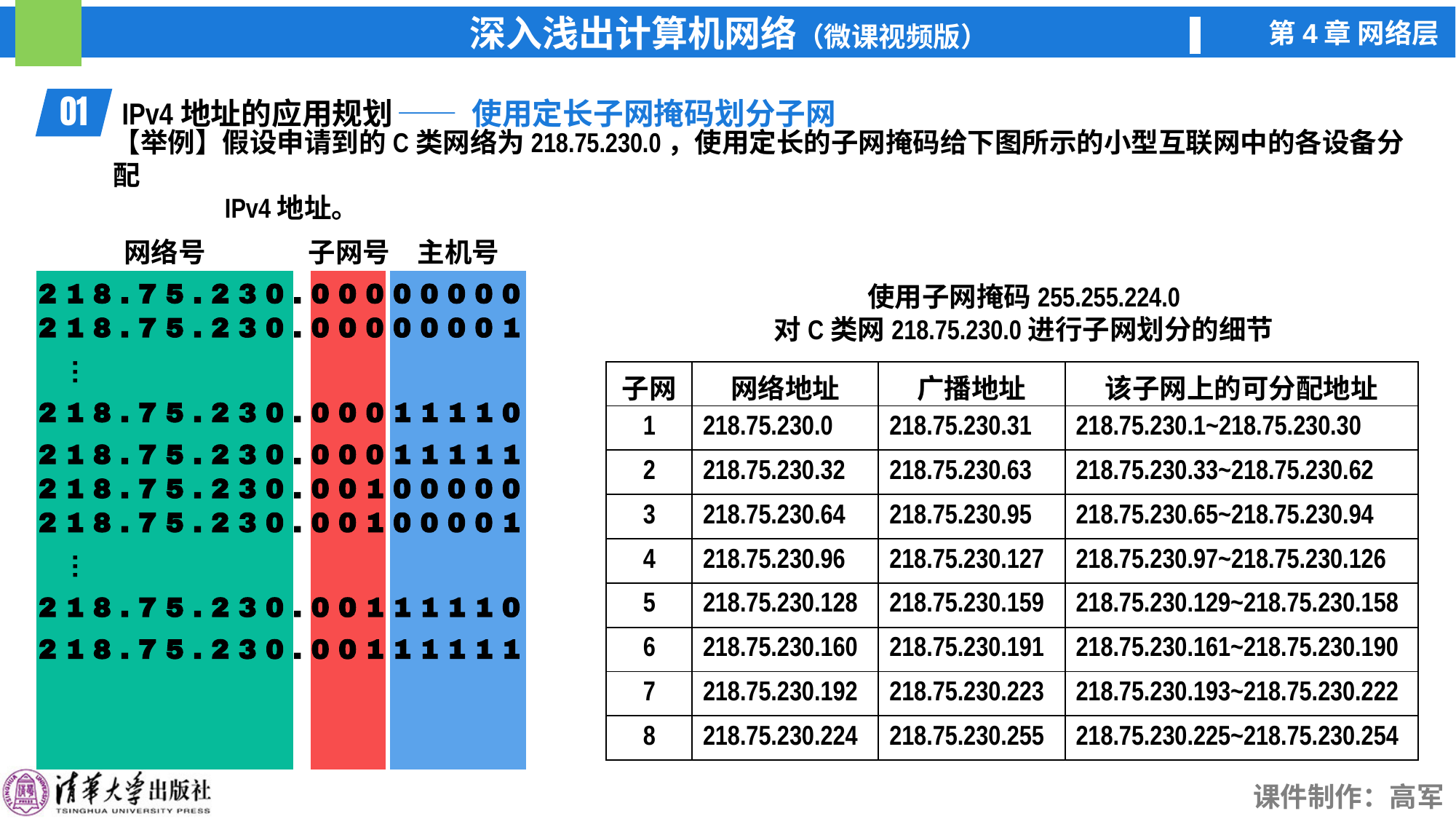

01
IPv4地址的应用规划
—— 使用定长子网掩码划分子网
【举例】假设申请到的C类网络为218.75.230.0，使用定长的子网掩码给下图所示的小型互联网中的各设备分配
                  IPv4地址。
网络号

子网号

主机号

使用子网掩码255.255.224.0
对C类网218.75.230.0进行子网划分的细节
218.75.230.00000000
218.75.230.00000001
…
| 子网 | 网络地址 | 广播地址 | 该子网上的可分配地址 |
| --- | --- | --- | --- |
| 1 | 218.75.230.0 | 218.75.230.31 | 218.75.230.1~218.75.230.30 |
| 2 | 218.75.230.32 | 218.75.230.63 | 218.75.230.33~218.75.230.62 |
| 3 | 218.75.230.64 | 218.75.230.95 | 218.75.230.65~218.75.230.94 |
| 4 | 218.75.230.96 | 218.75.230.127 | 218.75.230.97~218.75.230.126 |
| 5 | 218.75.230.128 | 218.75.230.159 | 218.75.230.129~218.75.230.158 |
| 6 | 218.75.230.160 | 218.75.230.191 | 218.75.230.161~218.75.230.190 |
| 7 | 218.75.230.192 | 218.75.230.223 | 218.75.230.193~218.75.230.222 |
| 8 | 218.75.230.224 | 218.75.230.255 | 218.75.230.225~218.75.230.254 |
218.75.230.00011110
218.75.230.00011111
218.75.230.00100000
218.75.230.00100001
…
218.75.230.00111110
218.75.230.00111111